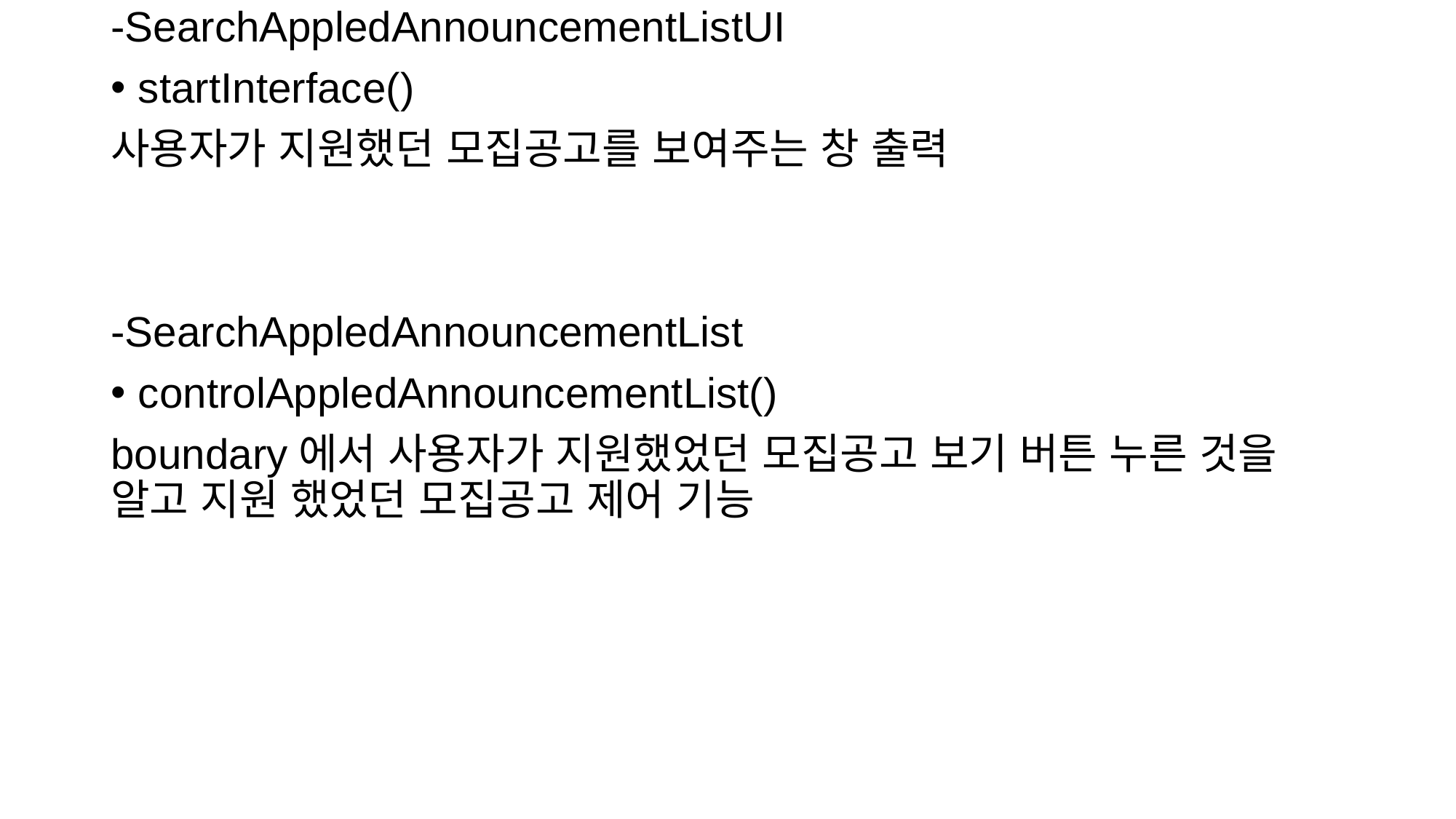

-SearchAppledAnnouncementListUI
startInterface()
사용자가 지원했던 모집공고를 보여주는 창 출력

-SearchAppledAnnouncementList
controlAppledAnnouncementList()
boundary에서 사용자가 지원했었던 모집공고 보기 버튼 누른 것을 알고 지원 했었던 모집공고 제어 기능